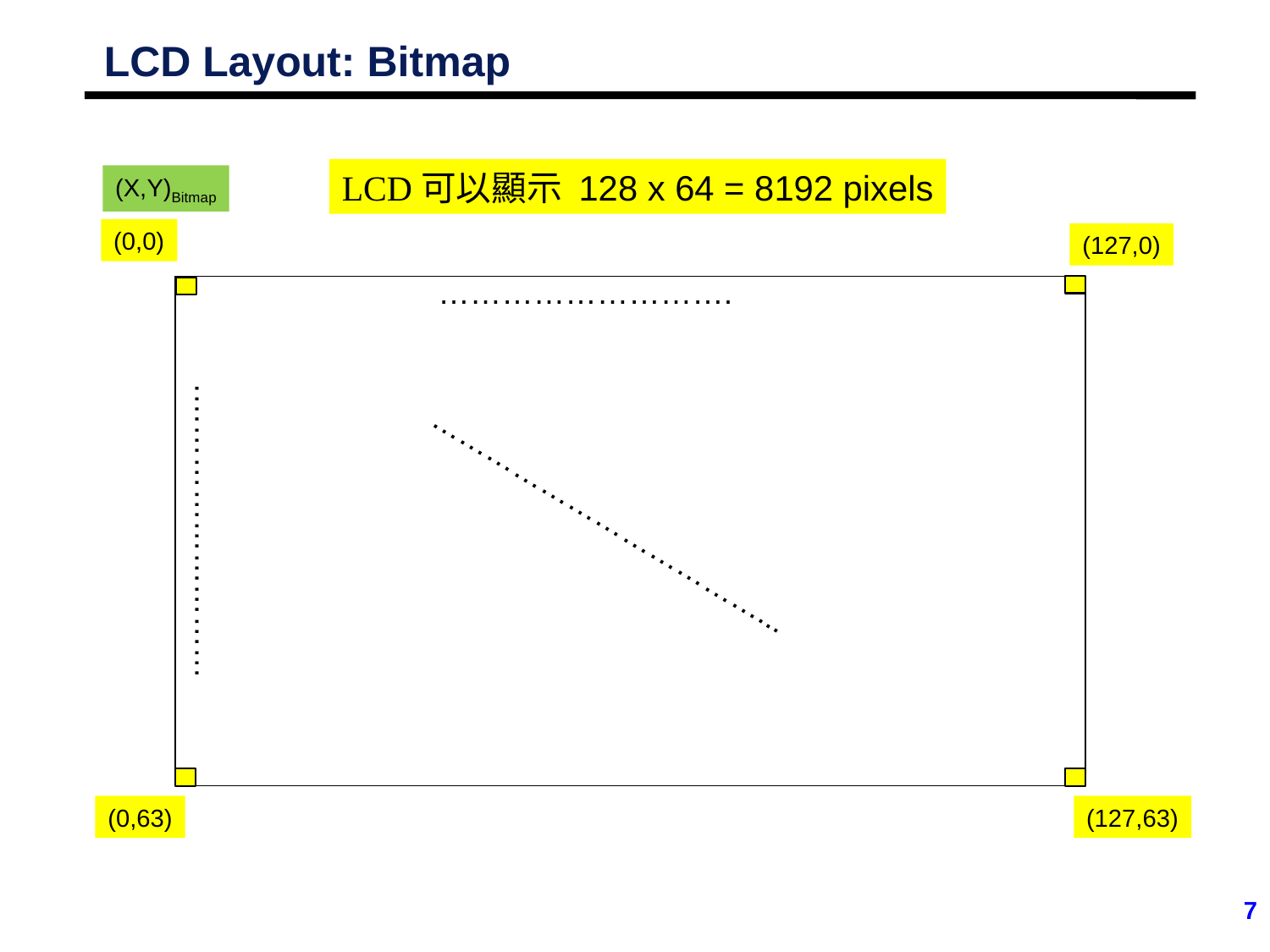

# LCD Layout: Bitmap
LCD可以顯示 128 x 64 = 8192 pixels
(X,Y)Bitmap
(0,0)
(127,0)
……………………….

………………………………...
……………………….

(0,63)
(127,63)
7